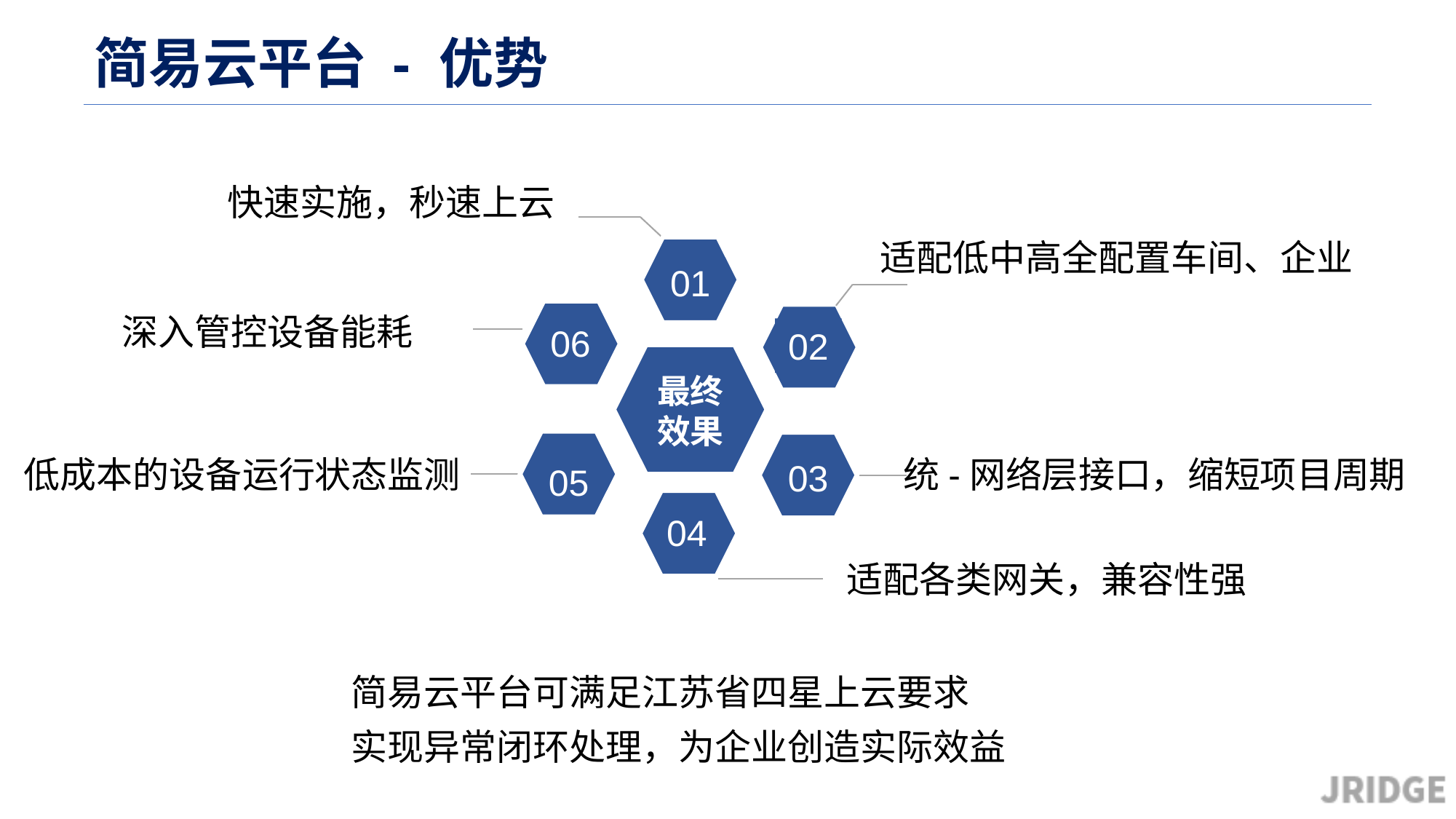

# 简易云平台 - 优势
快速实施，秒速上云
适配低中高全配置车间、企业

01

06
深入管控设备能耗

02

最终效果

05

03
低成本的设备运行状态监测
统-网络层接口，缩短项目周期

04
适配各类网关，兼容性强
简易云平台可满足江苏省四星上云要求
实现异常闭环处理，为企业创造实际效益